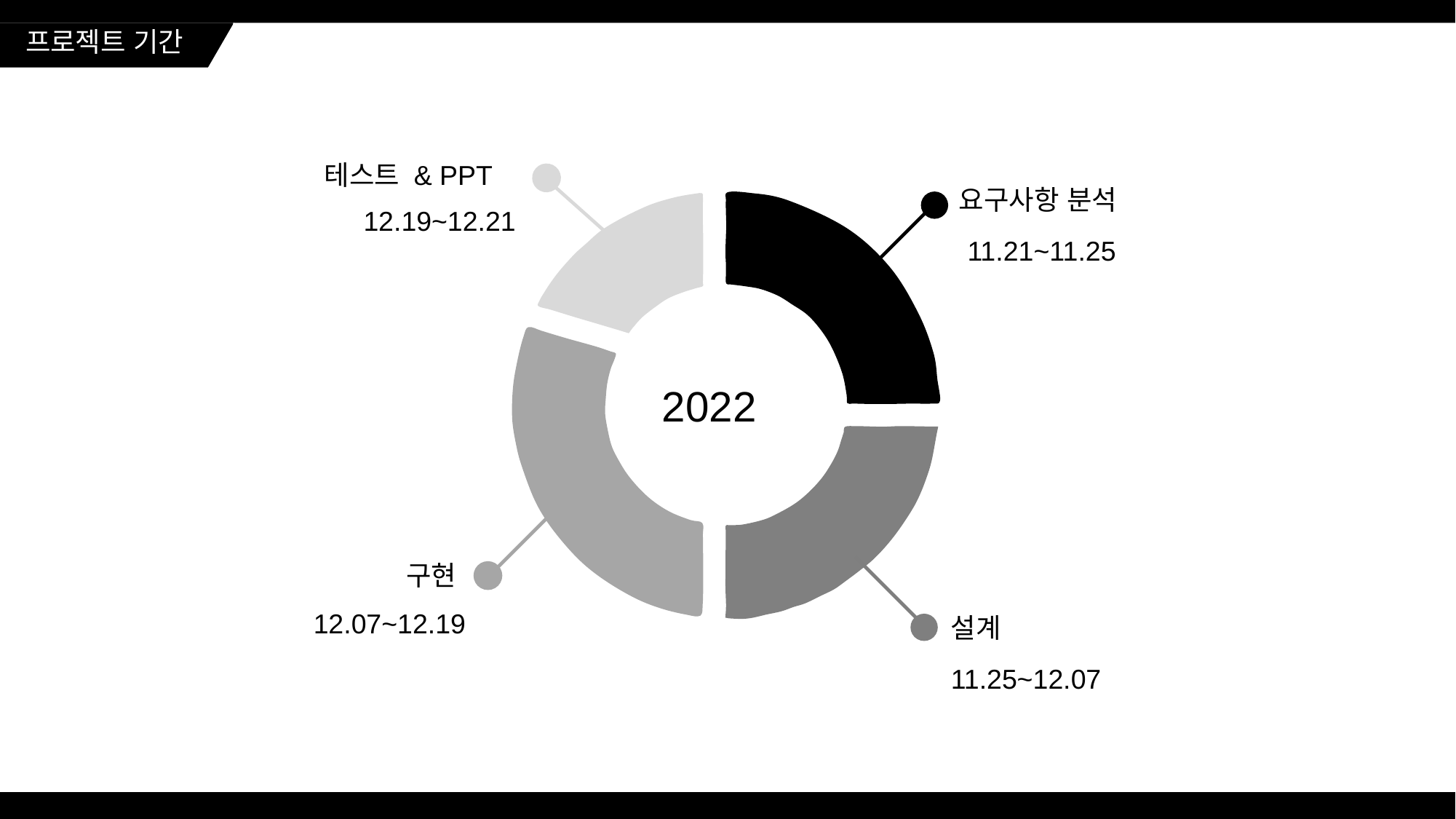

프로젝트 기간

테스트 & PPT

요구사항 분석

12.19~12.21
11.21~11.25

2022

구현

12.07~12.19
설계
11.25~12.07